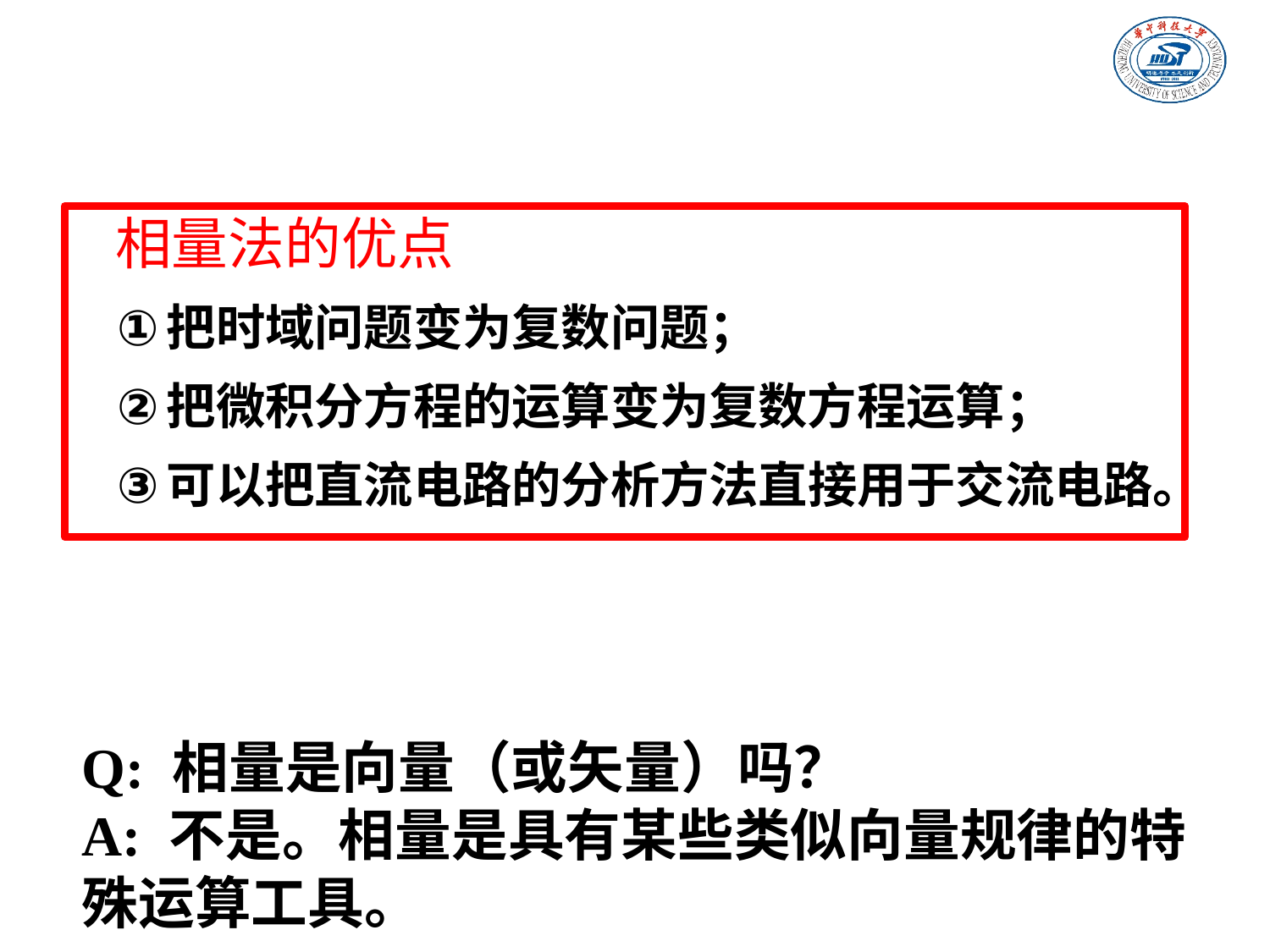

相量法的优点

把时域问题变为复数问题；
把微积分方程的运算变为复数方程运算；
可以把直流电路的分析方法直接用于交流电路。
Q: 相量是向量（或矢量）吗？
A: 不是。相量是具有某些类似向量规律的特殊运算工具。